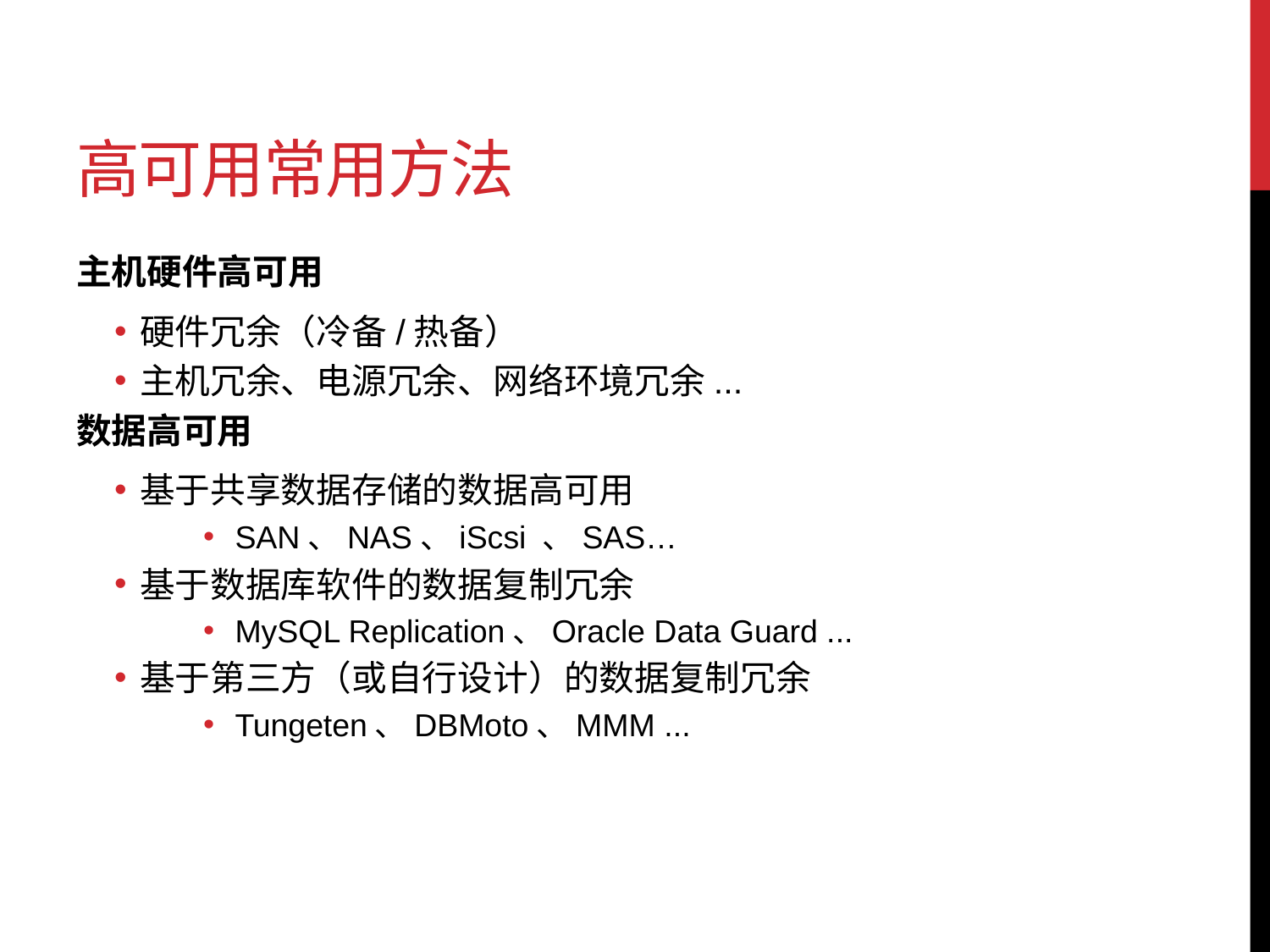

# 高可用常用方法
主机硬件高可用
硬件冗余（冷备/热备）
主机冗余、电源冗余、网络环境冗余...
数据高可用
基于共享数据存储的数据高可用
SAN、NAS、iScsi 、SAS…
基于数据库软件的数据复制冗余
MySQL Replication、Oracle Data Guard ...
基于第三方（或自行设计）的数据复制冗余
Tungeten、DBMoto、MMM ...